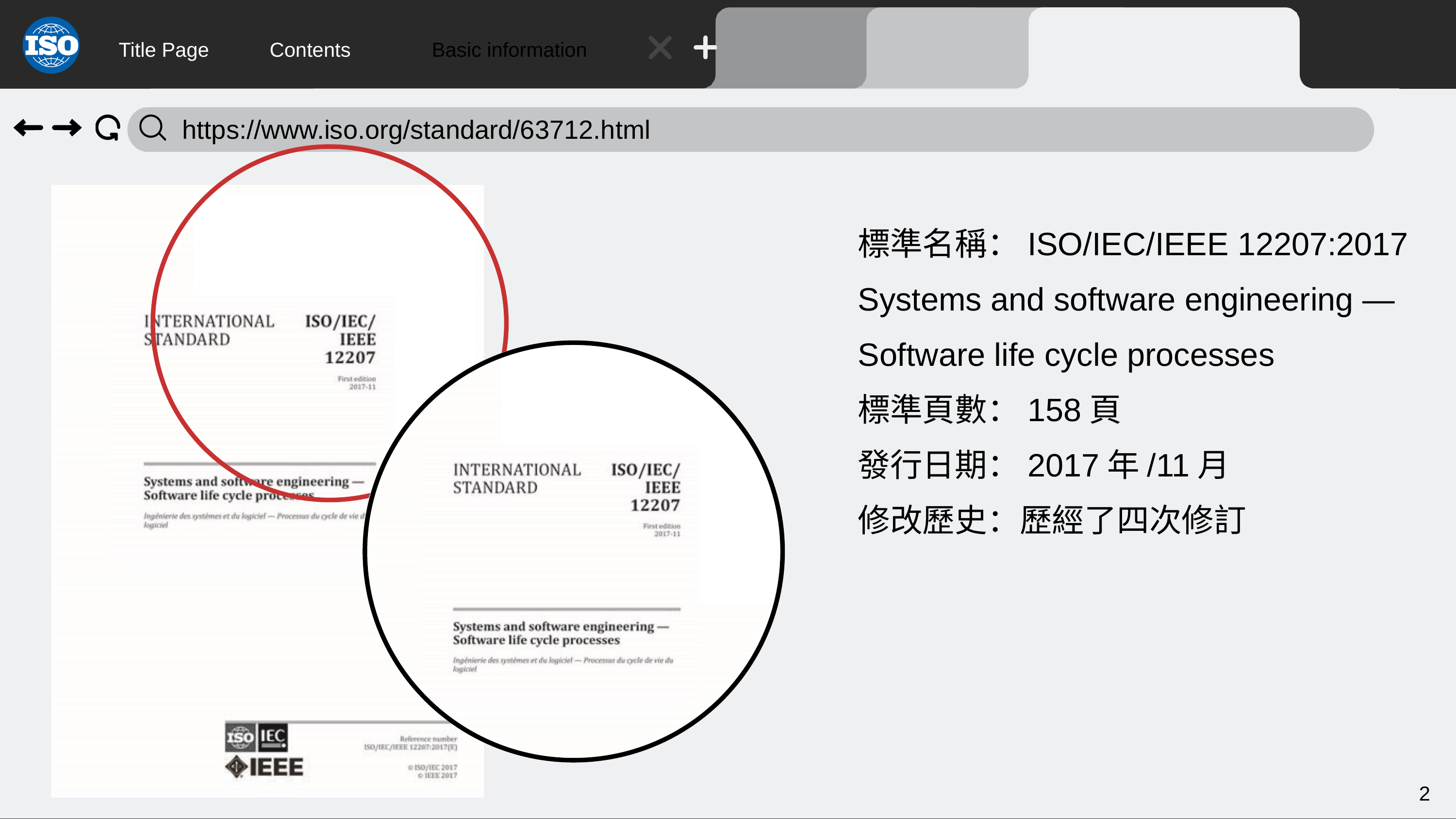

Title Page
Contents

Basic information

       https://www.iso.org/standard/63712.html

標準名稱：ISO/IEC/IEEE 12207:2017
Systems and software engineering —
Software life cycle processes
標準頁數：158頁
發行日期：2017年/11月
修改歷史：歷經了四次修訂

2